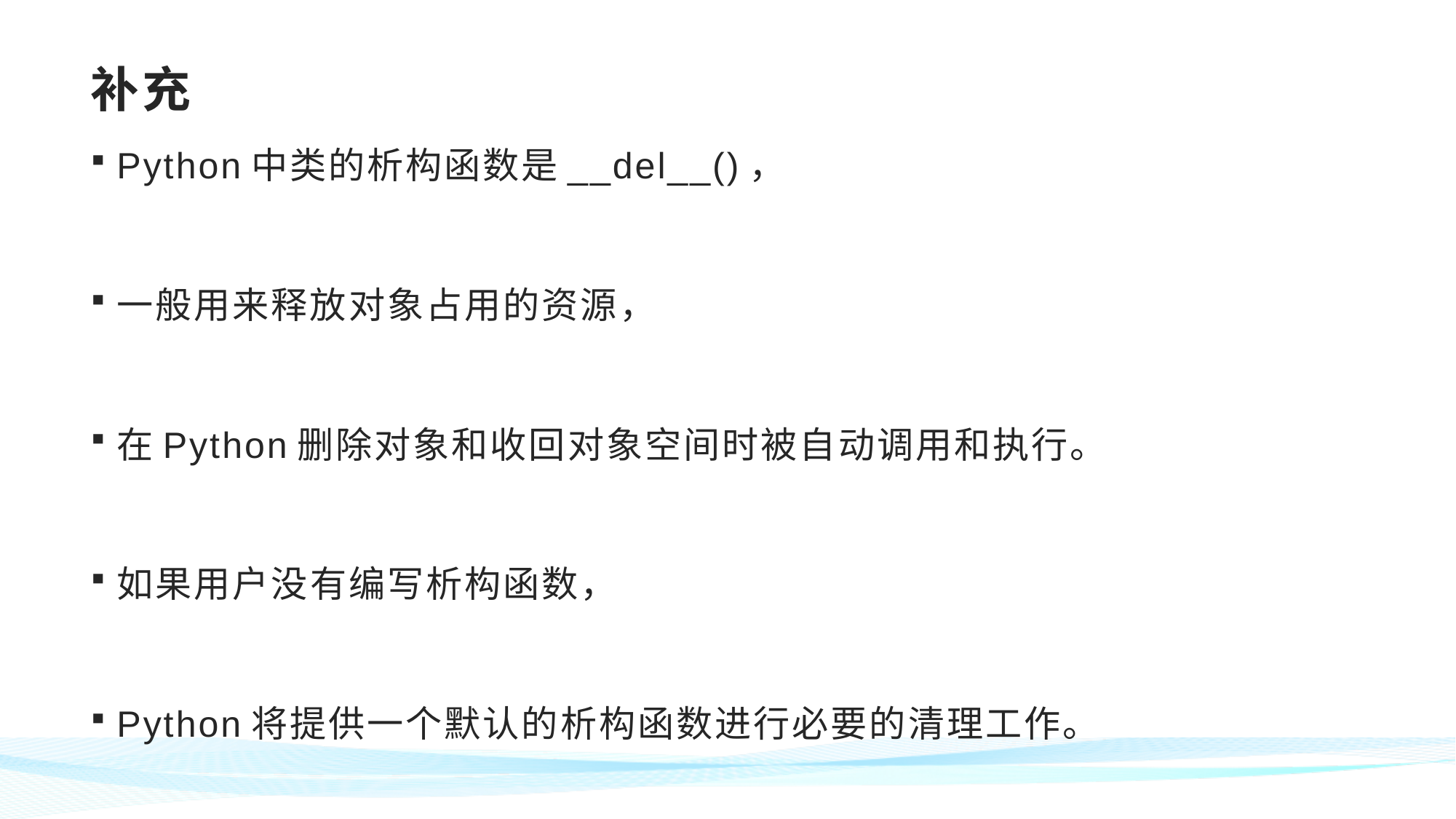

# 补充
Python中类的析构函数是__del__()，

一般用来释放对象占用的资源，

在Python删除对象和收回对象空间时被自动调用和执行。

如果用户没有编写析构函数，

Python将提供一个默认的析构函数进行必要的清理工作。